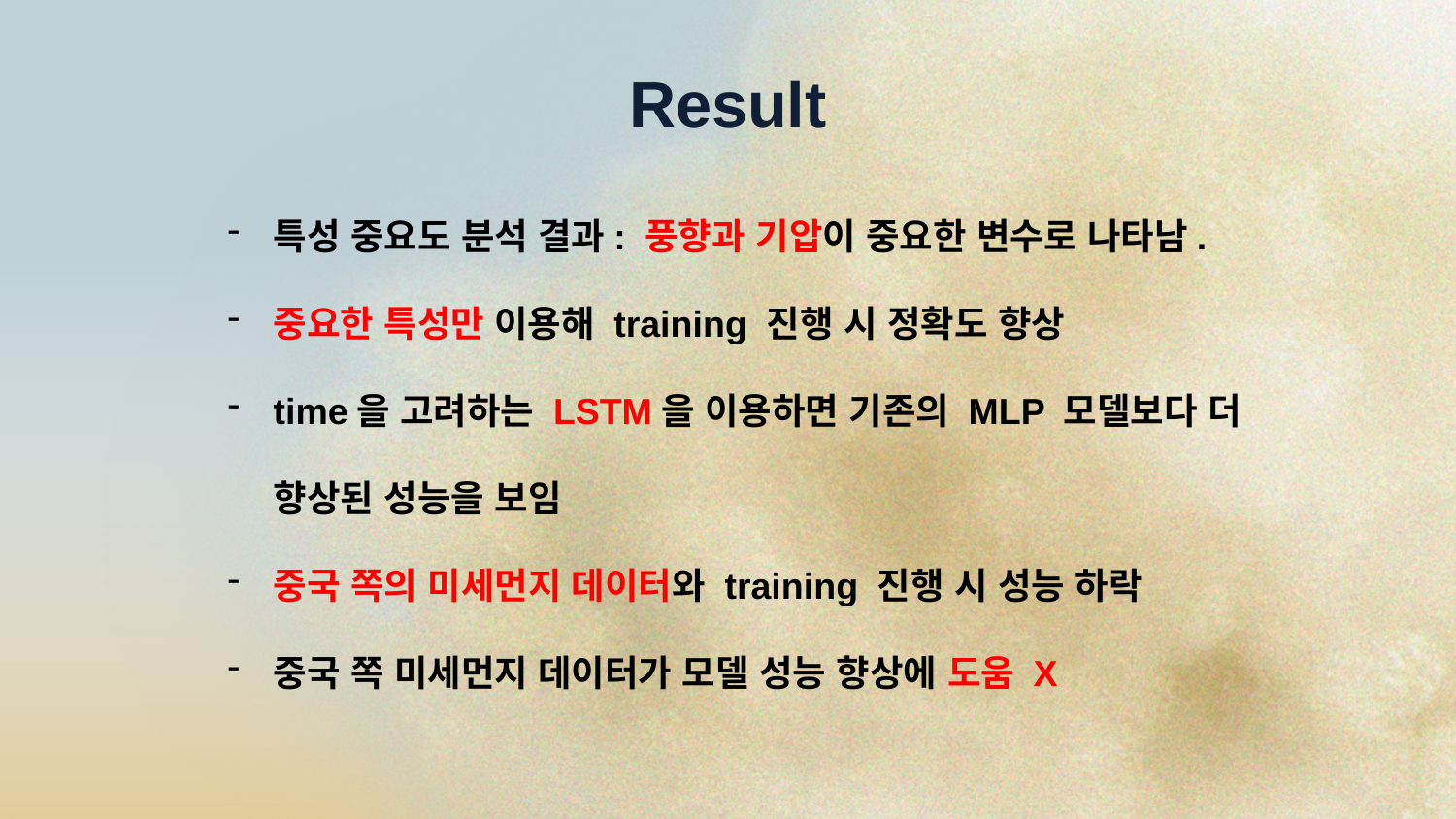

Result
특성 중요도 분석 결과: 풍향과 기압이 중요한 변수로 나타남.
중요한 특성만 이용해 training 진행 시 정확도 향상
time을 고려하는 LSTM을 이용하면 기존의 MLP 모델보다 더 향상된 성능을 보임
중국 쪽의 미세먼지 데이터와 training 진행 시 성능 하락
중국 쪽 미세먼지 데이터가 모델 성능 향상에 도움 X